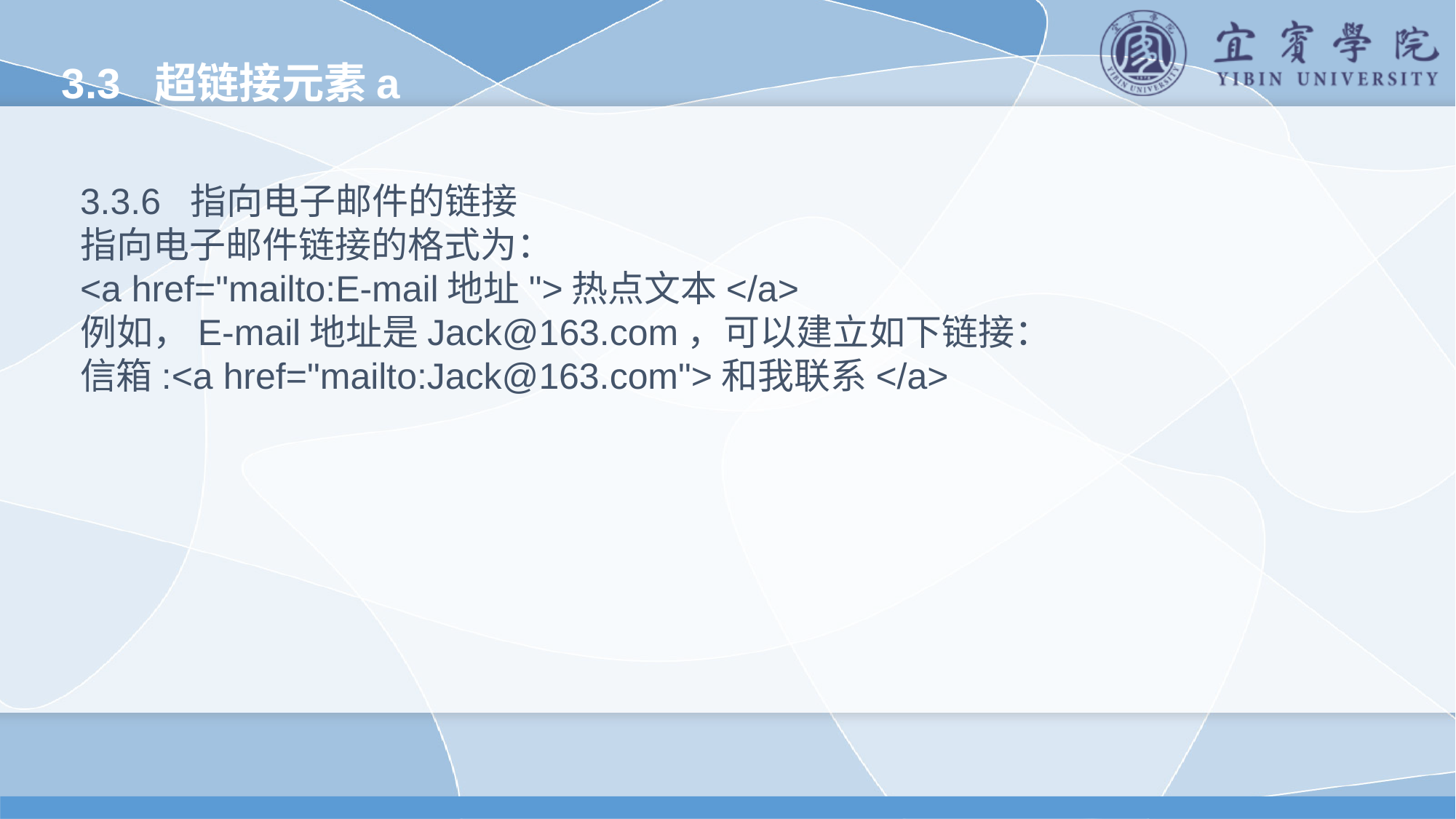

3.3  超链接元素a

3.3.6  指向电子邮件的链接
指向电子邮件链接的格式为：
<a href="mailto:E-mail地址">热点文本</a>
例如，E-mail地址是Jack@163.com，可以建立如下链接：
信箱:<a href="mailto:Jack@163.com">和我联系</a>